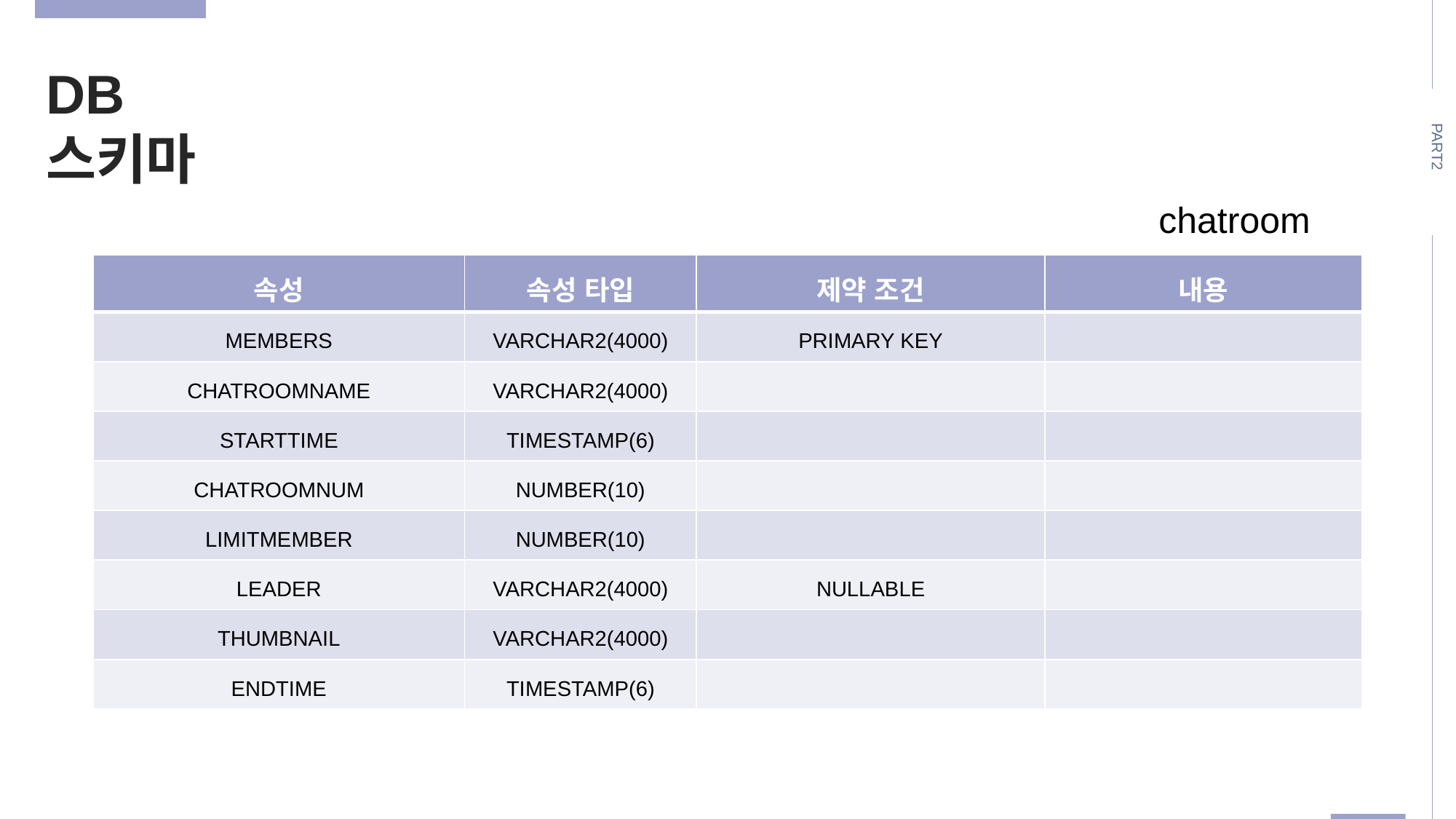

DB스키마
PART2
chatroom
| 속성 | 속성 타입 | 제약 조건 | 내용 |
| --- | --- | --- | --- |
| MEMBERS | VARCHAR2(4000) | PRIMARY KEY |  |
| CHATROOMNAME | VARCHAR2(4000) |  |  |
| STARTTIME | TIMESTAMP(6) |  |  |
| CHATROOMNUM | NUMBER(10) |  |  |
| LIMITMEMBER | NUMBER(10) |  |  |
| LEADER | VARCHAR2(4000) | NULLABLE |  |
| THUMBNAIL | VARCHAR2(4000) |  |  |
| ENDTIME | TIMESTAMP(6) |  |  |